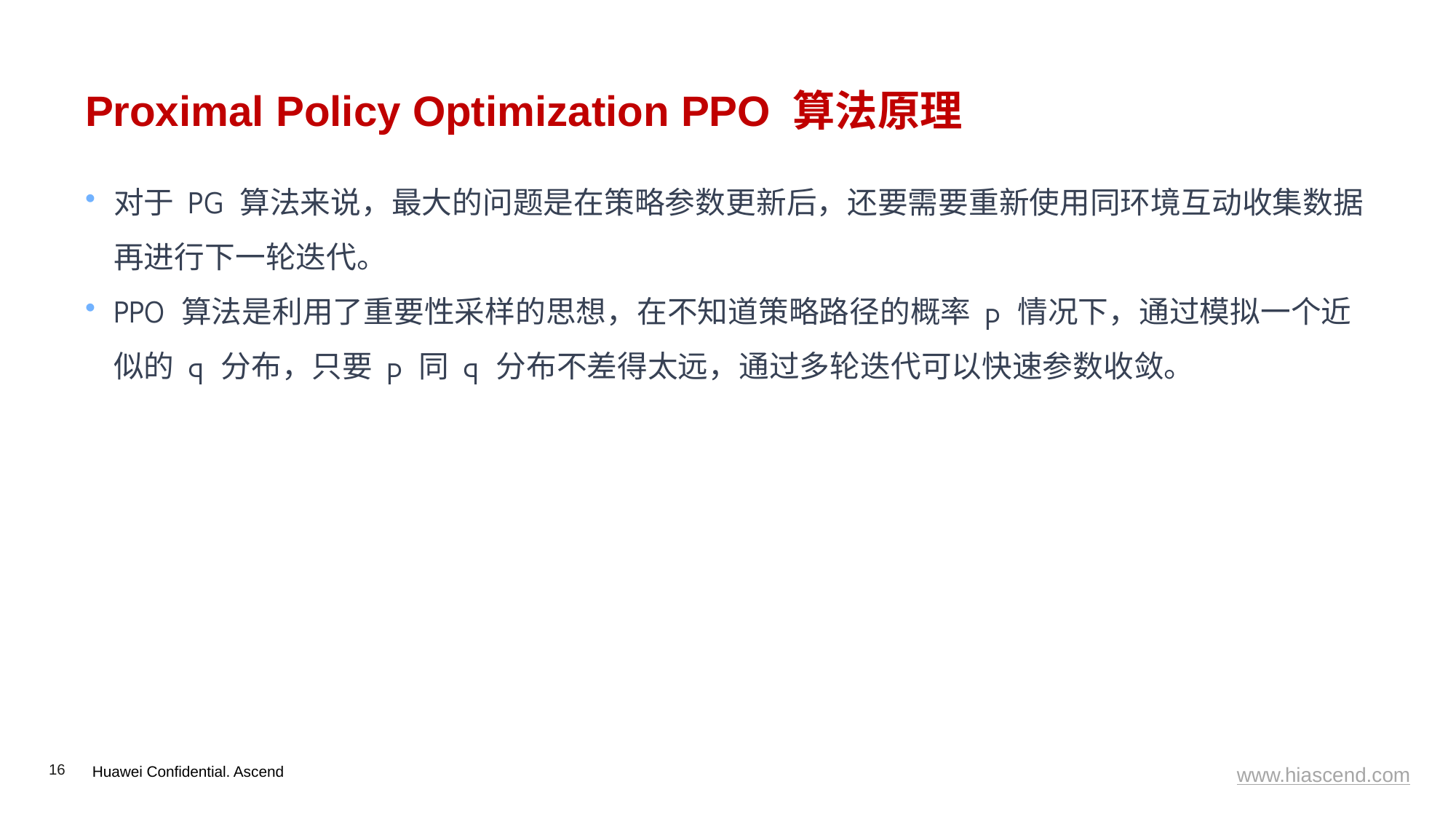

# Proximal Policy Optimization PPO 算法原理
对于 PG 算法来说，最大的问题是在策略参数更新后，还要需要重新使用同环境互动收集数据再进行下一轮迭代。
PPO 算法是利用了重要性采样的思想，在不知道策略路径的概率 p 情况下，通过模拟一个近似的 q 分布，只要 p 同 q 分布不差得太远，通过多轮迭代可以快速参数收敛。